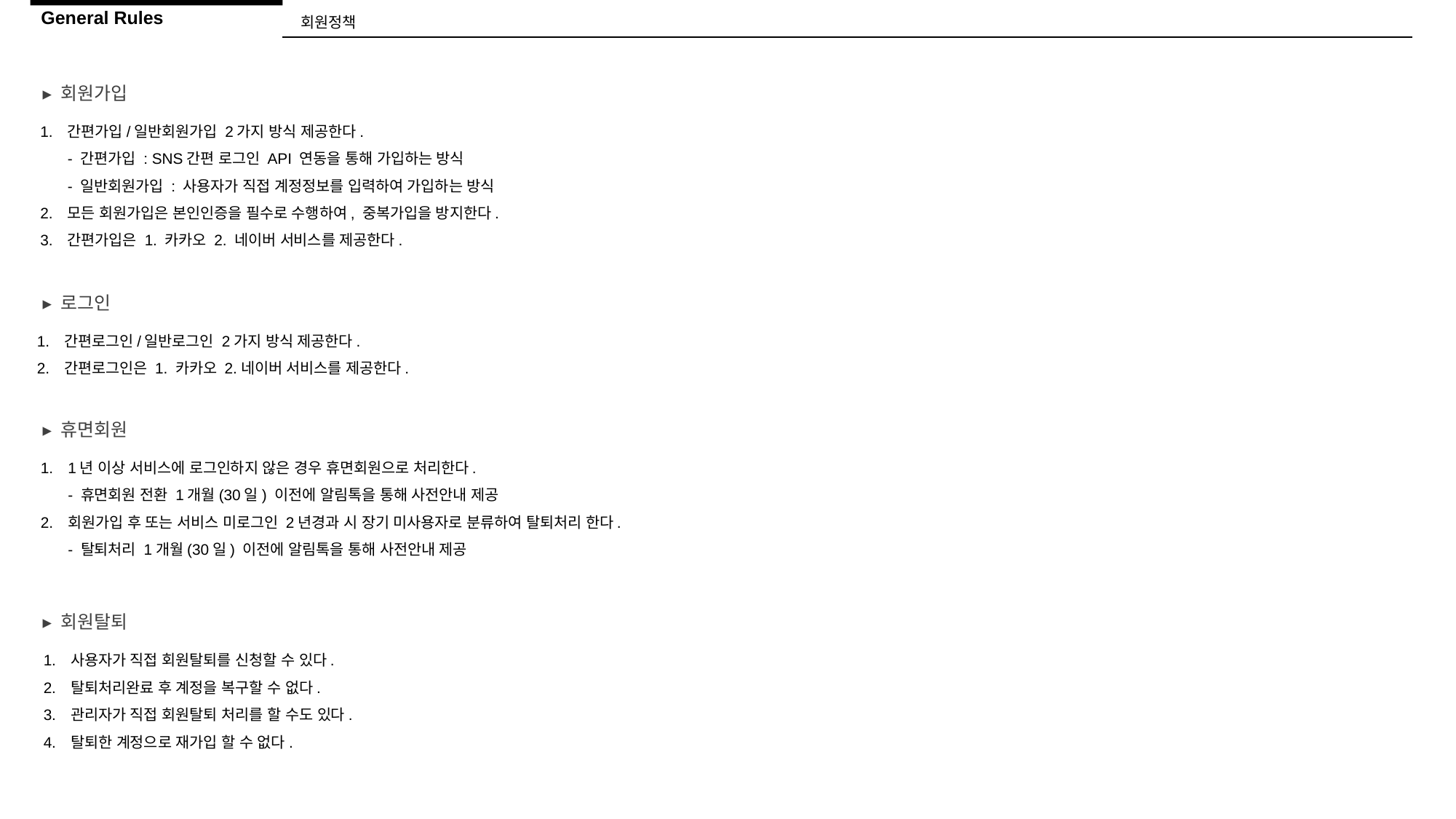

General Rules
회원정책
▸ 회원가입
간편가입/일반회원가입 2가지 방식 제공한다.
- 간편가입 : SNS간편 로그인 API 연동을 통해 가입하는 방식
- 일반회원가입 : 사용자가 직접 계정정보를 입력하여 가입하는 방식
모든 회원가입은 본인인증을 필수로 수행하여, 중복가입을 방지한다.
간편가입은 1. 카카오 2. 네이버 서비스를 제공한다.
▸ 로그인
간편로그인/일반로그인 2가지 방식 제공한다.
간편로그인은 1. 카카오 2.네이버 서비스를 제공한다.
▸ 휴면회원
1년 이상 서비스에 로그인하지 않은 경우 휴면회원으로 처리한다.
- 휴면회원 전환 1개월(30일) 이전에 알림톡을 통해 사전안내 제공
회원가입 후 또는 서비스 미로그인 2년경과 시 장기 미사용자로 분류하여 탈퇴처리 한다.
- 탈퇴처리 1개월(30일) 이전에 알림톡을 통해 사전안내 제공
▸ 회원탈퇴
사용자가 직접 회원탈퇴를 신청할 수 있다.
탈퇴처리완료 후 계정을 복구할 수 없다.
관리자가 직접 회원탈퇴 처리를 할 수도 있다.
탈퇴한 계정으로 재가입 할 수 없다.